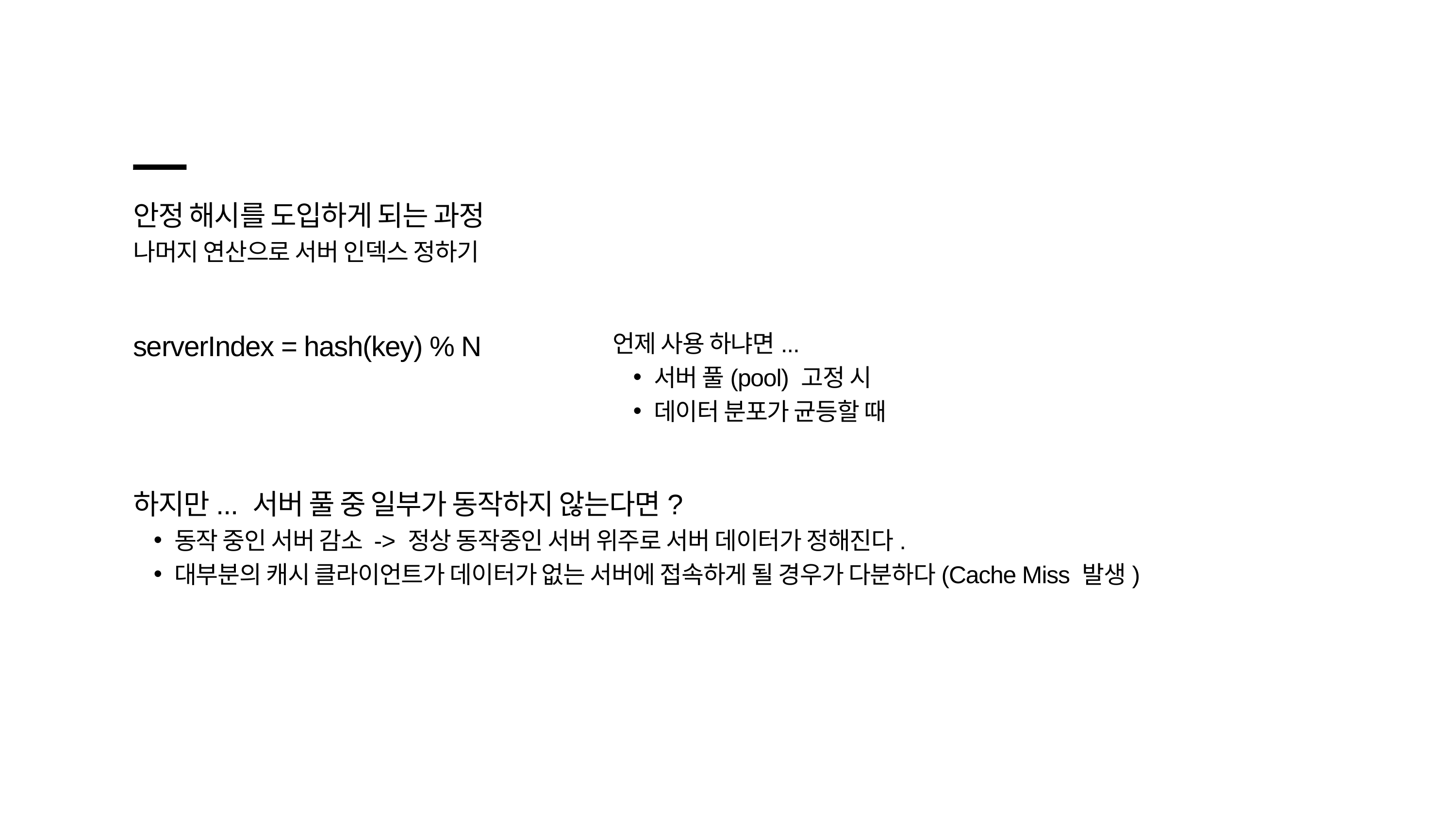

안정 해시를 도입하게 되는 과정
나머지 연산으로 서버 인덱스 정하기
serverIndex = hash(key) % N
언제 사용 하냐면...
서버 풀(pool) 고정 시
데이터 분포가 균등할 때
하지만... 서버 풀 중 일부가 동작하지 않는다면?
동작 중인 서버 감소 -> 정상 동작중인 서버 위주로 서버 데이터가 정해진다.
대부분의 캐시 클라이언트가 데이터가 없는 서버에 접속하게 될 경우가 다분하다(Cache Miss 발생)